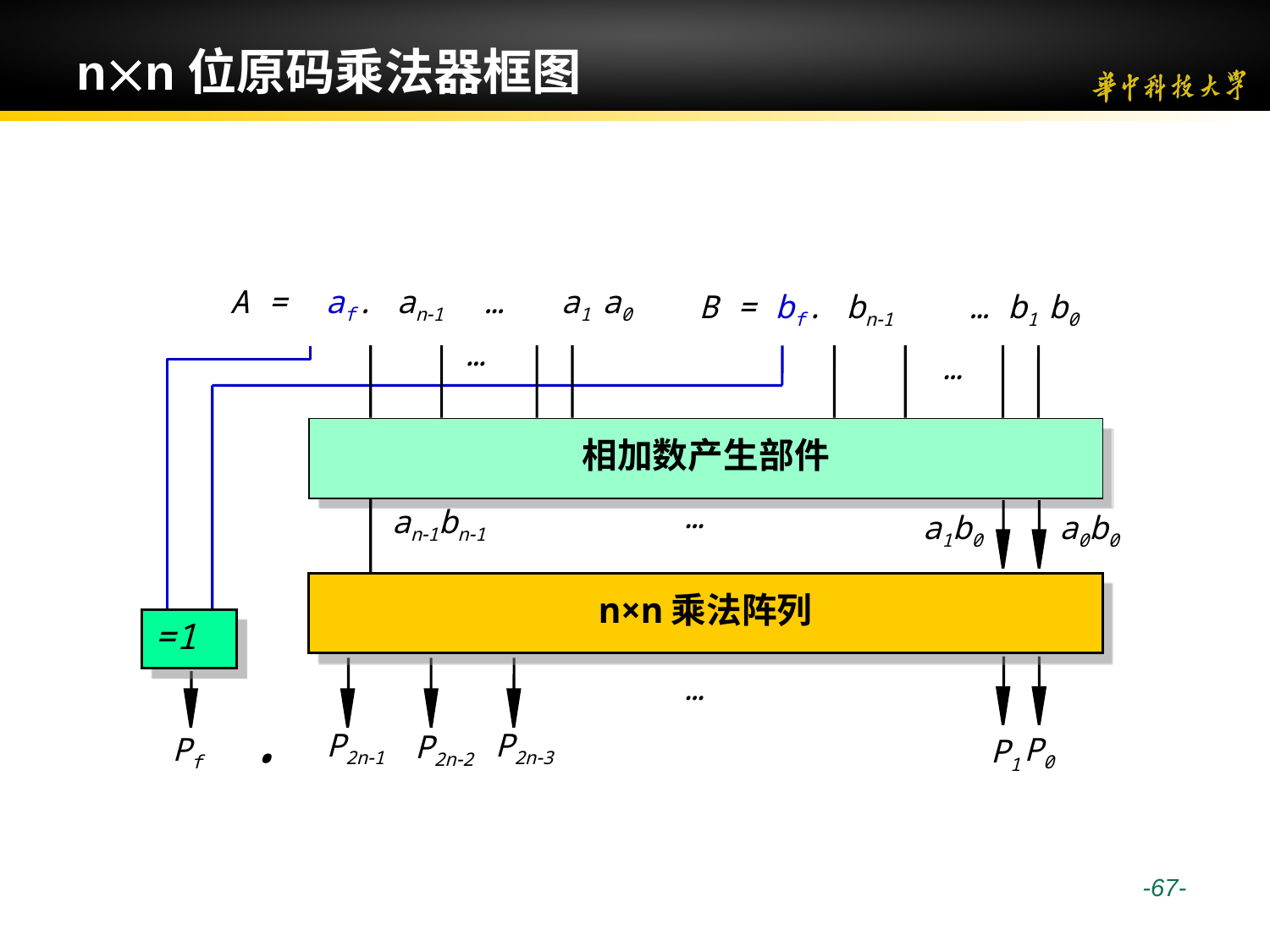

# n×n位原码乘法器框图
A =  af.  an−1   …   a1 a0
B = bf.  bn−1    … b1 b0
…

…

相加数产生部件

…
an−1bn−1
a1b0
a0b0

n×n乘法阵列
=1

…

P2n−1
P2n−3
P2n−2
P0
P1

Pf
.
 -67-